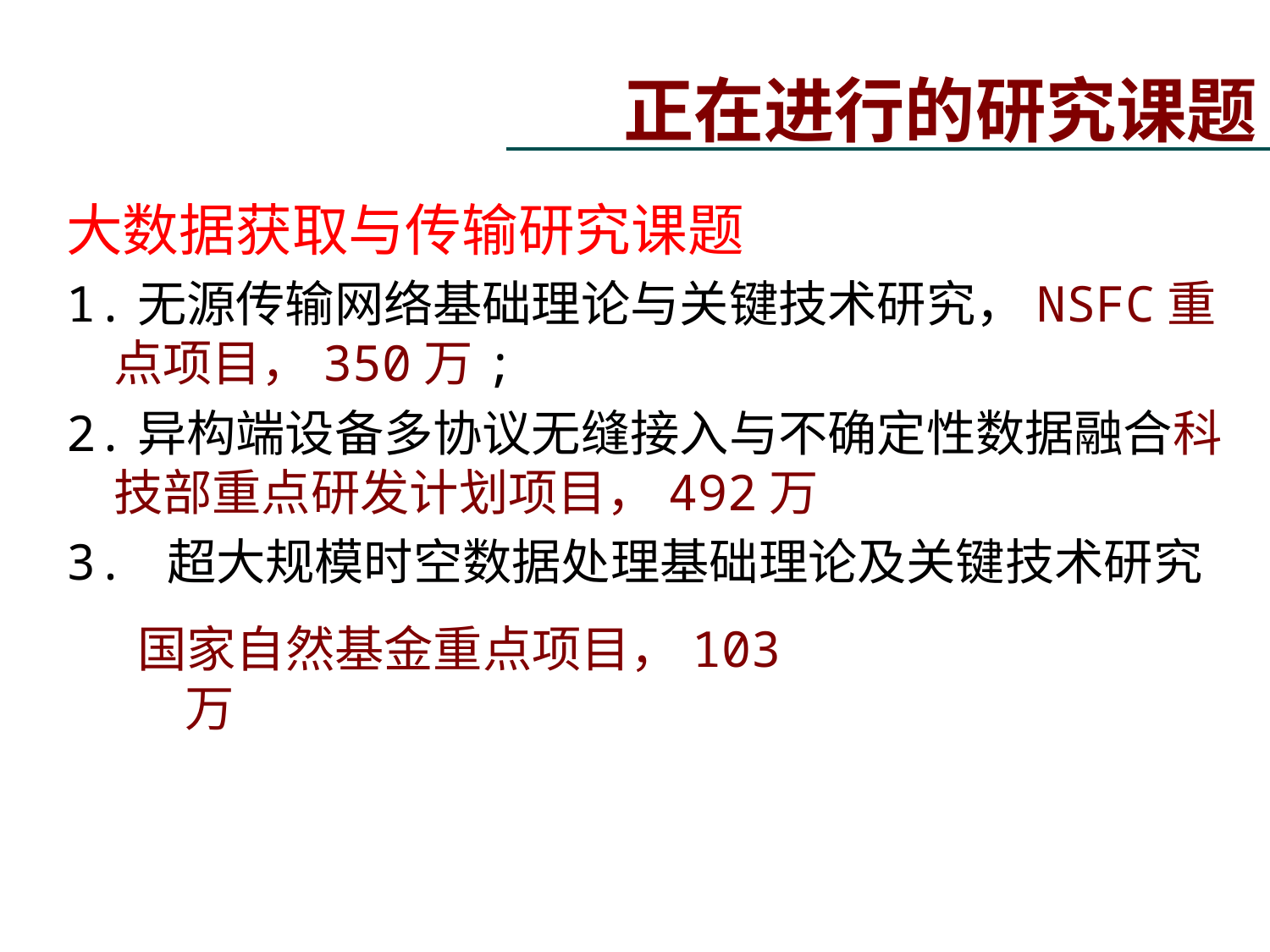

正在进行的研究课题
大数据获取与传输研究课题
1.无源传输网络基础理论与关键技术研究，NSFC重点项目，350万;
2.异构端设备多协议无缝接入与不确定性数据融合科技部重点研发计划项目，492万
3. 超大规模时空数据处理基础理论及关键技术研究

国家自然基金重点项目，103万